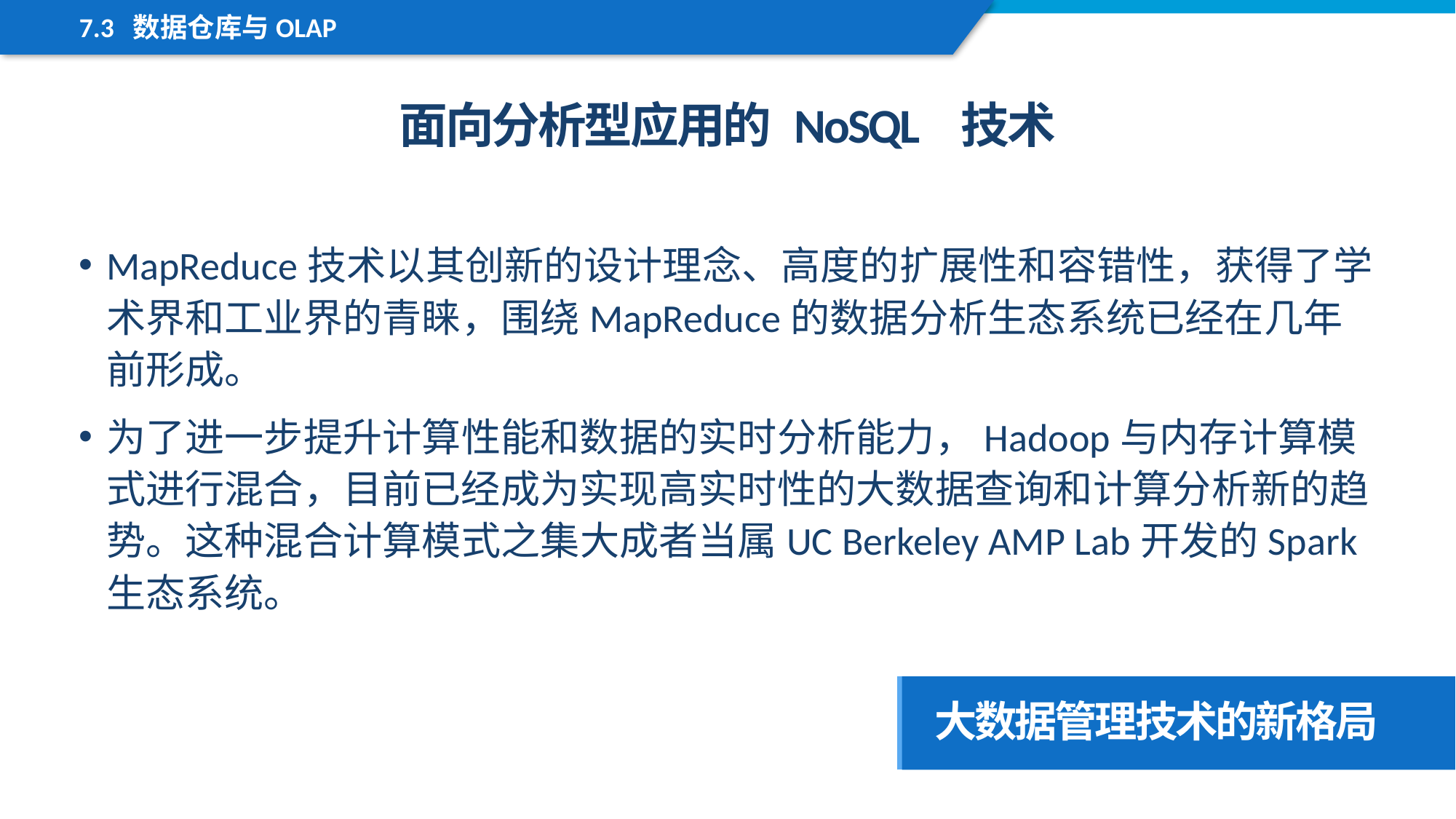

7.3  数据仓库与OLAP
面向分析型应用的 NoSQL 技术
MapReduce技术以其创新的设计理念、高度的扩展性和容错性，获得了学术界和工业界的青睐，围绕MapReduce的数据分析生态系统已经在几年前形成。
为了进一步提升计算性能和数据的实时分析能力，Hadoop与内存计算模式进行混合，目前已经成为实现高实时性的大数据查询和计算分析新的趋势。这种混合计算模式之集大成者当属UC Berkeley AMP Lab开发的Spark生态系统。
大数据管理技术的新格局